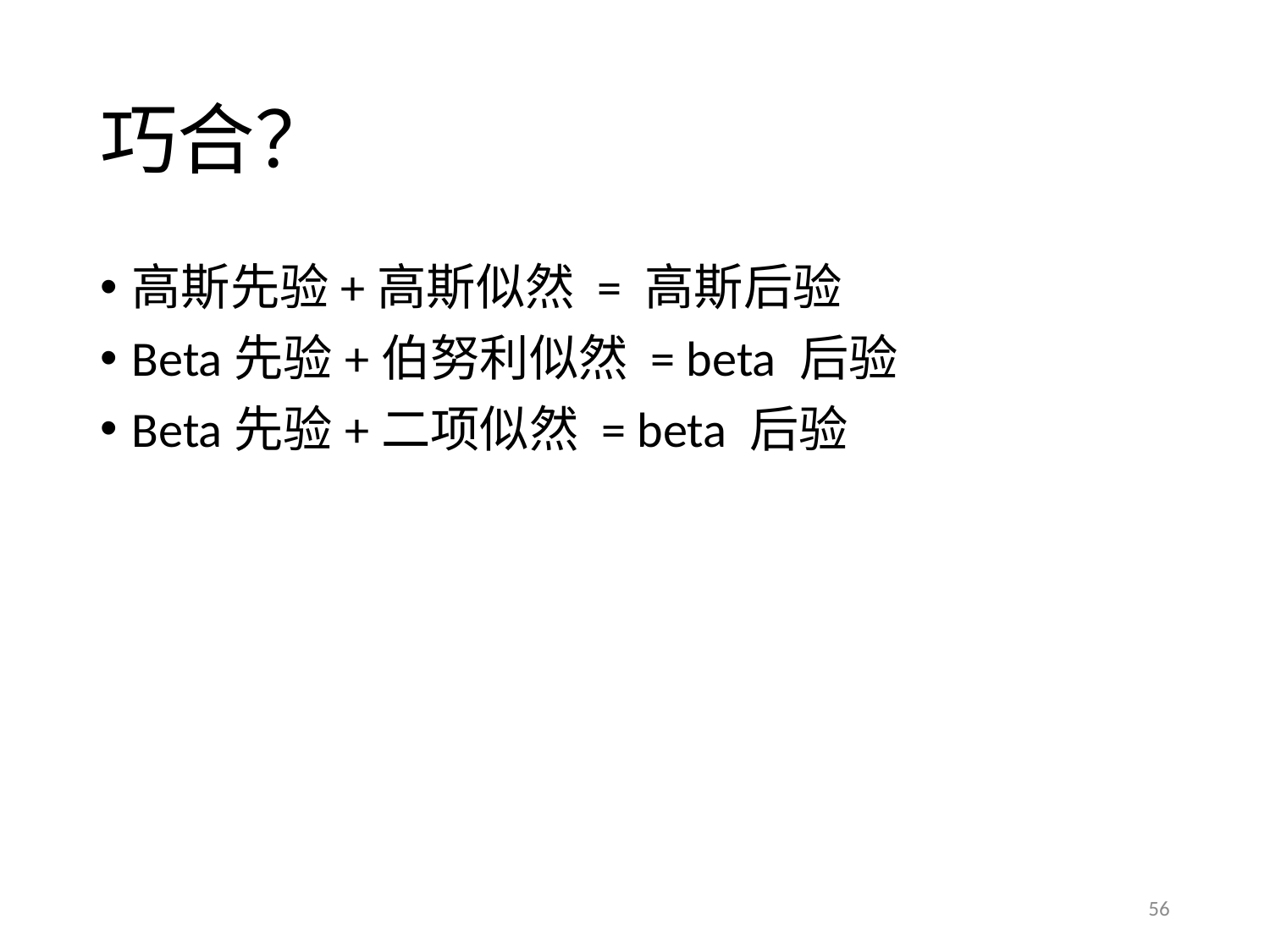

# 巧合？
高斯先验+高斯似然 = 高斯后验
Beta先验+伯努利似然 = beta 后验
Beta先验+二项似然 = beta 后验
56